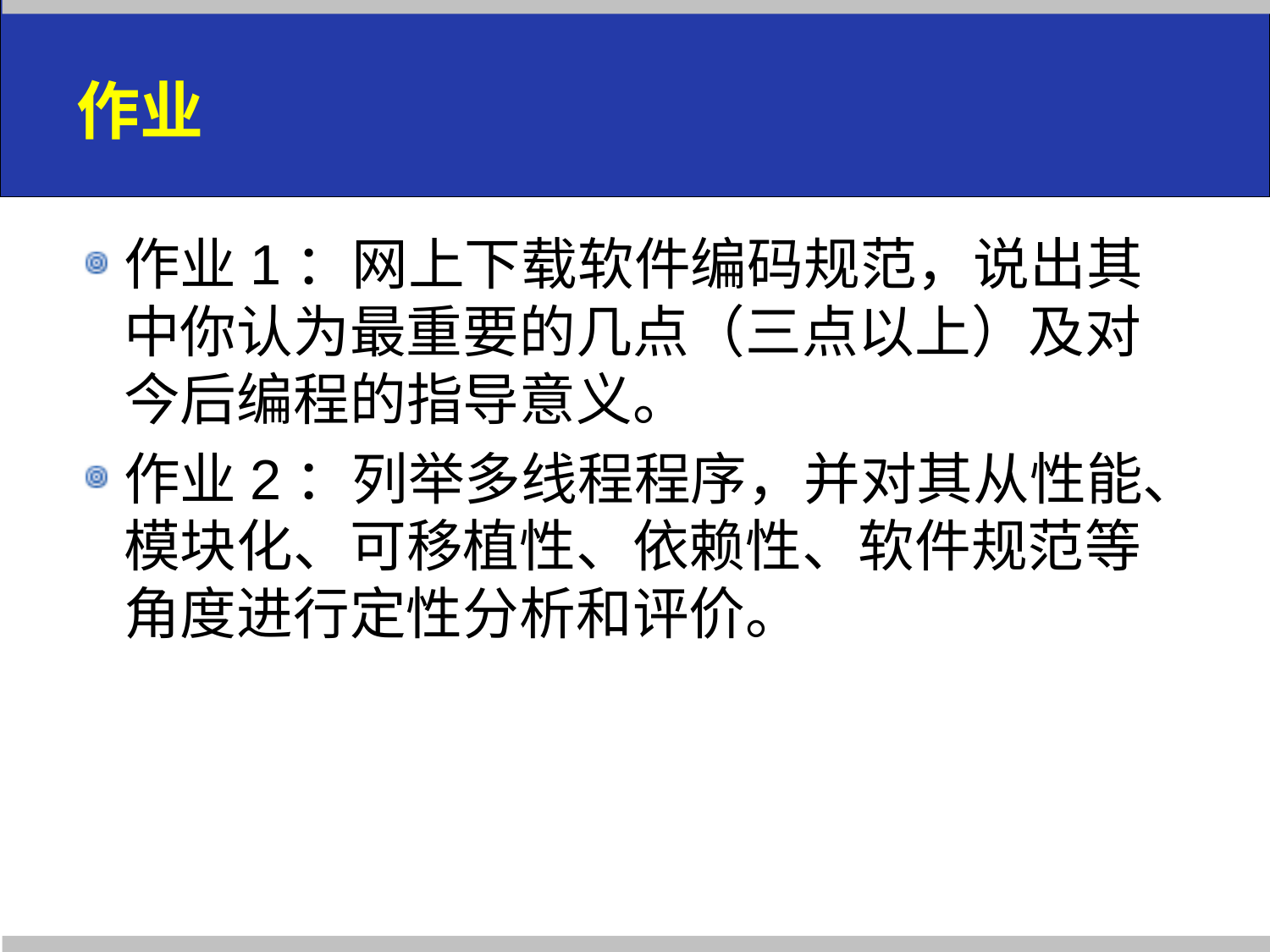

# 作业
作业1：网上下载软件编码规范，说出其中你认为最重要的几点（三点以上）及对今后编程的指导意义。
作业2：列举多线程程序，并对其从性能、模块化、可移植性、依赖性、软件规范等角度进行定性分析和评价。
714